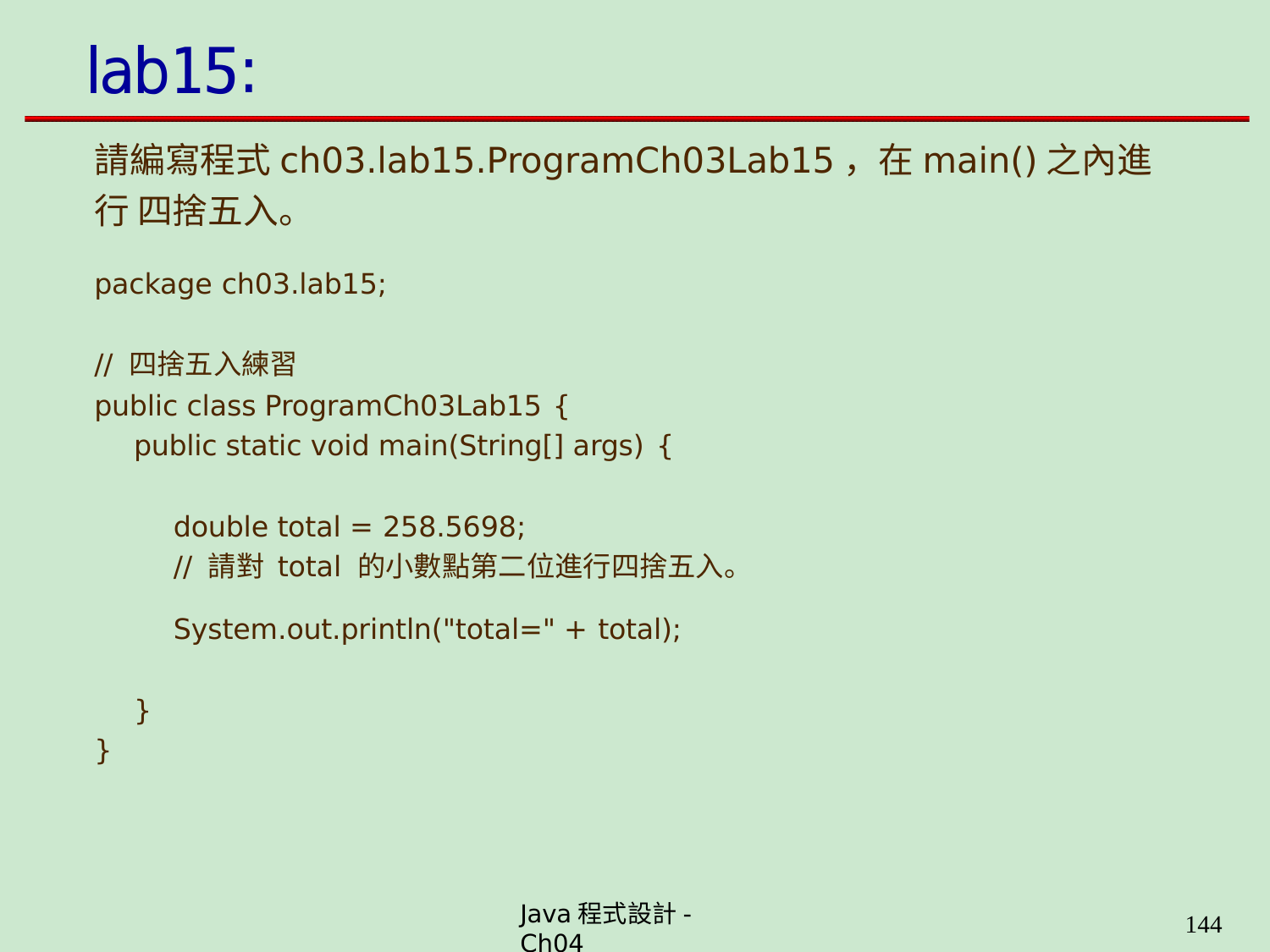

# lab15:
請編寫程式ch03.lab15.ProgramCh03Lab15，在main()之內進行 四捨五入。

package ch03.lab15;

// 四捨五入練習
public class ProgramCh03Lab15 {
public static void main(String[] args) {

double total = 258.5698;
// 請對 total 的小數點第二位進行四捨五入。

System.out.println("total=" + total);

}
}
Java程式設計-Ch04
144